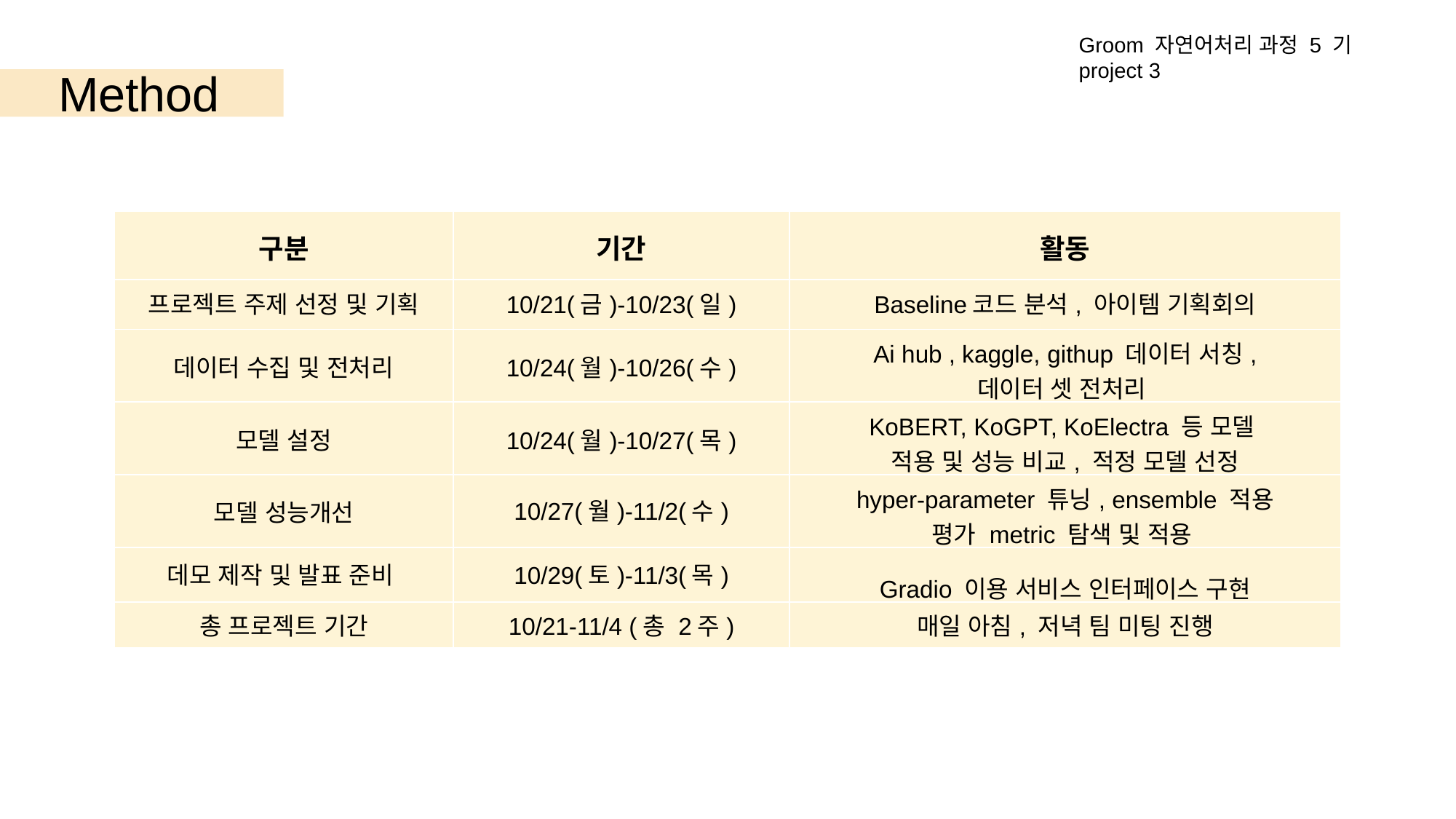

Groom 자연어처리 과정 5 기 project 3
Method

| 구분 | 기간 | 활동 |
| --- | --- | --- |
| 프로젝트 주제 선정 및 기획 | 10/21(금)-10/23(일) | Baseline코드 분석, 아이템 기획회의 |
| 데이터 수집 및 전처리 | 10/24(월)-10/26(수) | Ai hub , kaggle, githup 데이터 서칭, 데이터 셋 전처리 |
| 모델 설정 | 10/24(월)-10/27(목) | KoBERT, KoGPT, KoElectra 등 모델 적용 및 성능 비교, 적정 모델 선정 |
| 모델 성능개선 | 10/27(월)-11/2(수) | hyper-parameter 튜닝, ensemble 적용 평가 metric 탐색 및 적용 |
| 데모 제작 및 발표 준비 | 10/29(토)-11/3(목) | Gradio 이용 서비스 인터페이스 구현 |
| 총 프로젝트 기간 | 10/21-11/4 (총 2주) | 매일 아침, 저녁 팀 미팅 진행 |